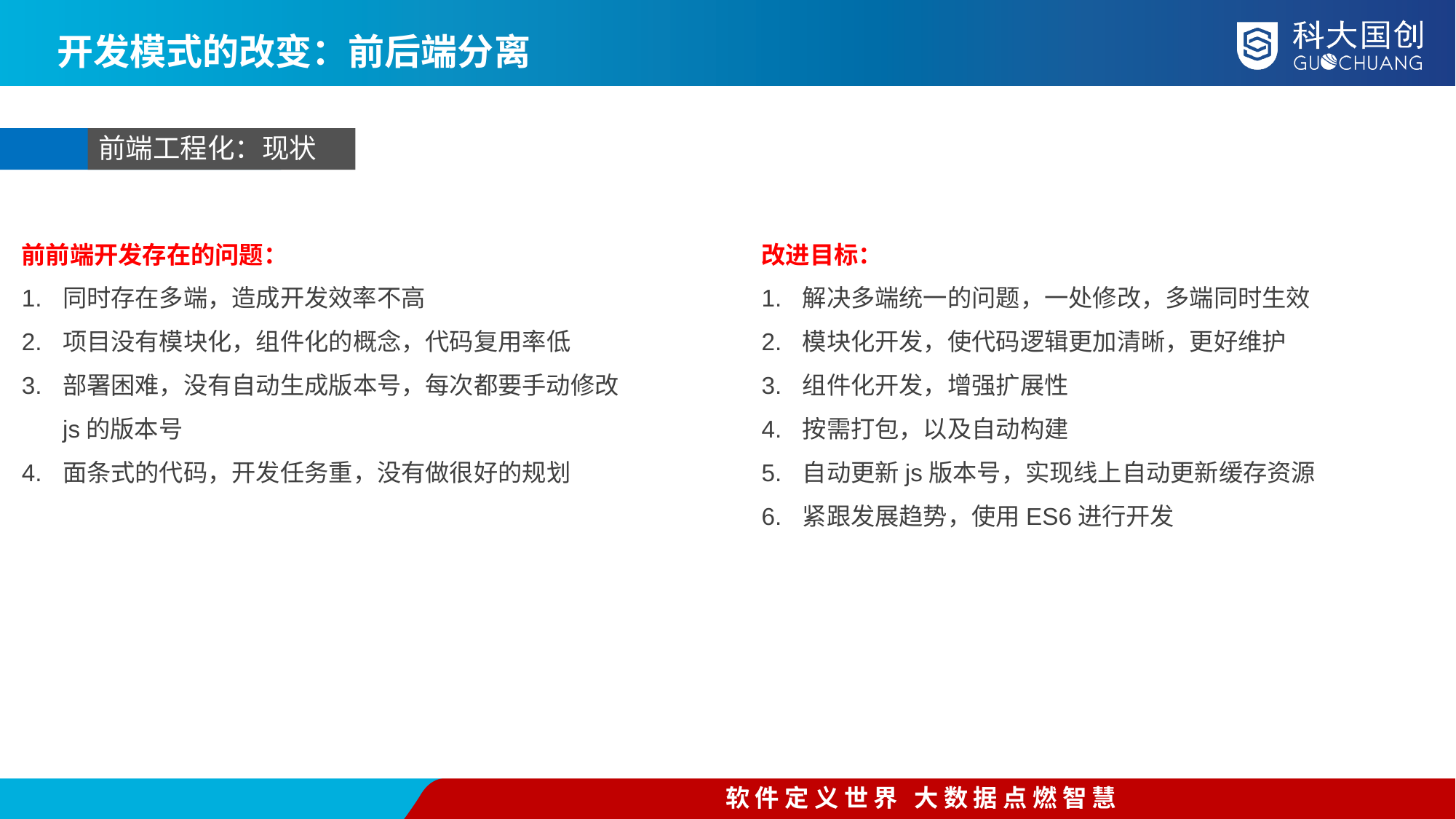

开发模式的改变：前后端分离
前端工程化：现状

前前端开发存在的问题：
同时存在多端，造成开发效率不高
项目没有模块化，组件化的概念，代码复用率低
部署困难，没有自动生成版本号，每次都要手动修改js的版本号
面条式的代码，开发任务重，没有做很好的规划
改进目标：
解决多端统一的问题，一处修改，多端同时生效
模块化开发，使代码逻辑更加清晰，更好维护
组件化开发，增强扩展性
按需打包，以及自动构建
自动更新js版本号，实现线上自动更新缓存资源
紧跟发展趋势，使用ES6进行开发